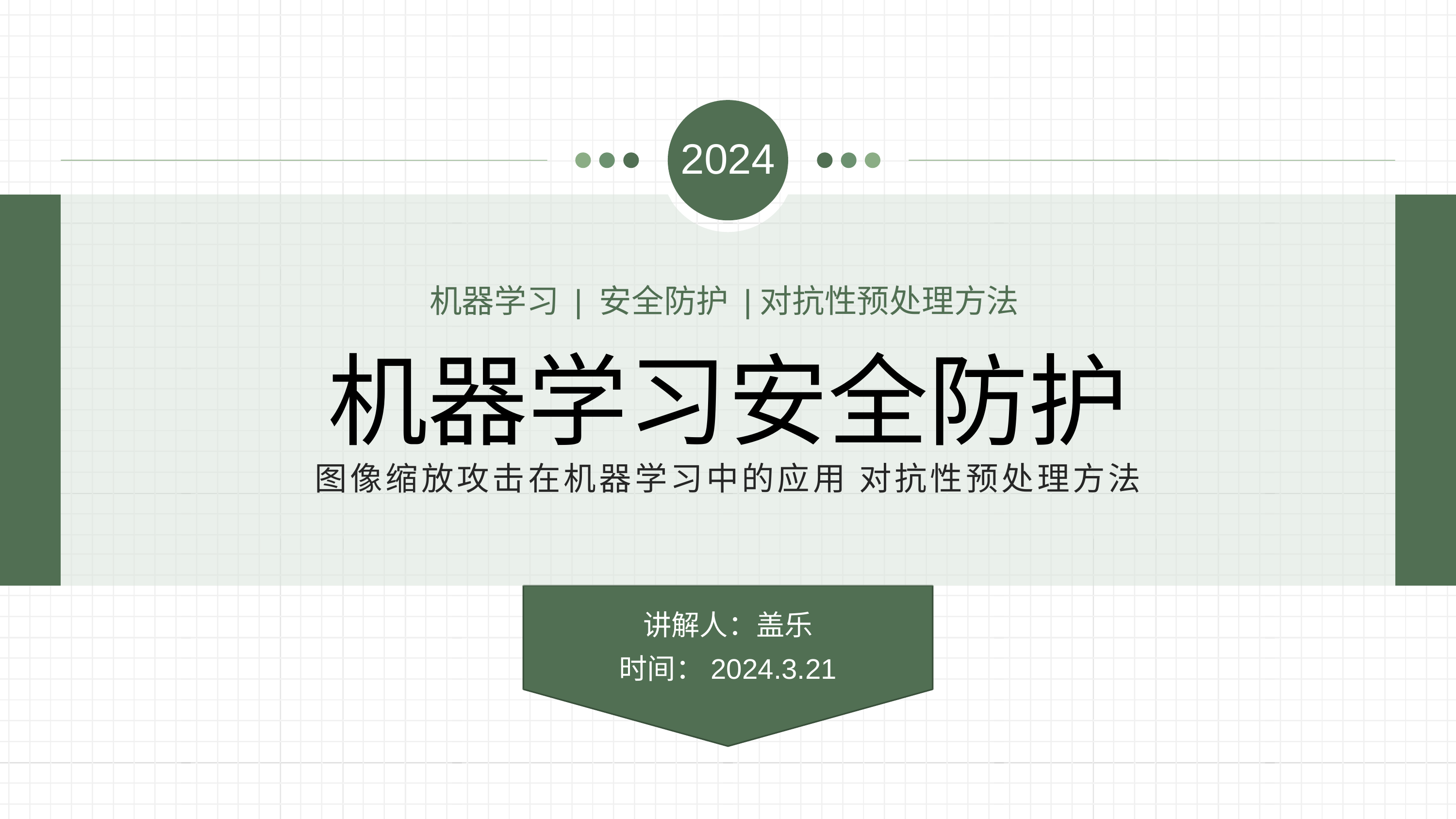

2024

机器学习 | 安全防护 |对抗性预处理方法
机器学习安全防护
图像缩放攻击在机器学习中的应用 对抗性预处理方法

讲解人：盖乐
时间：2024.3.21